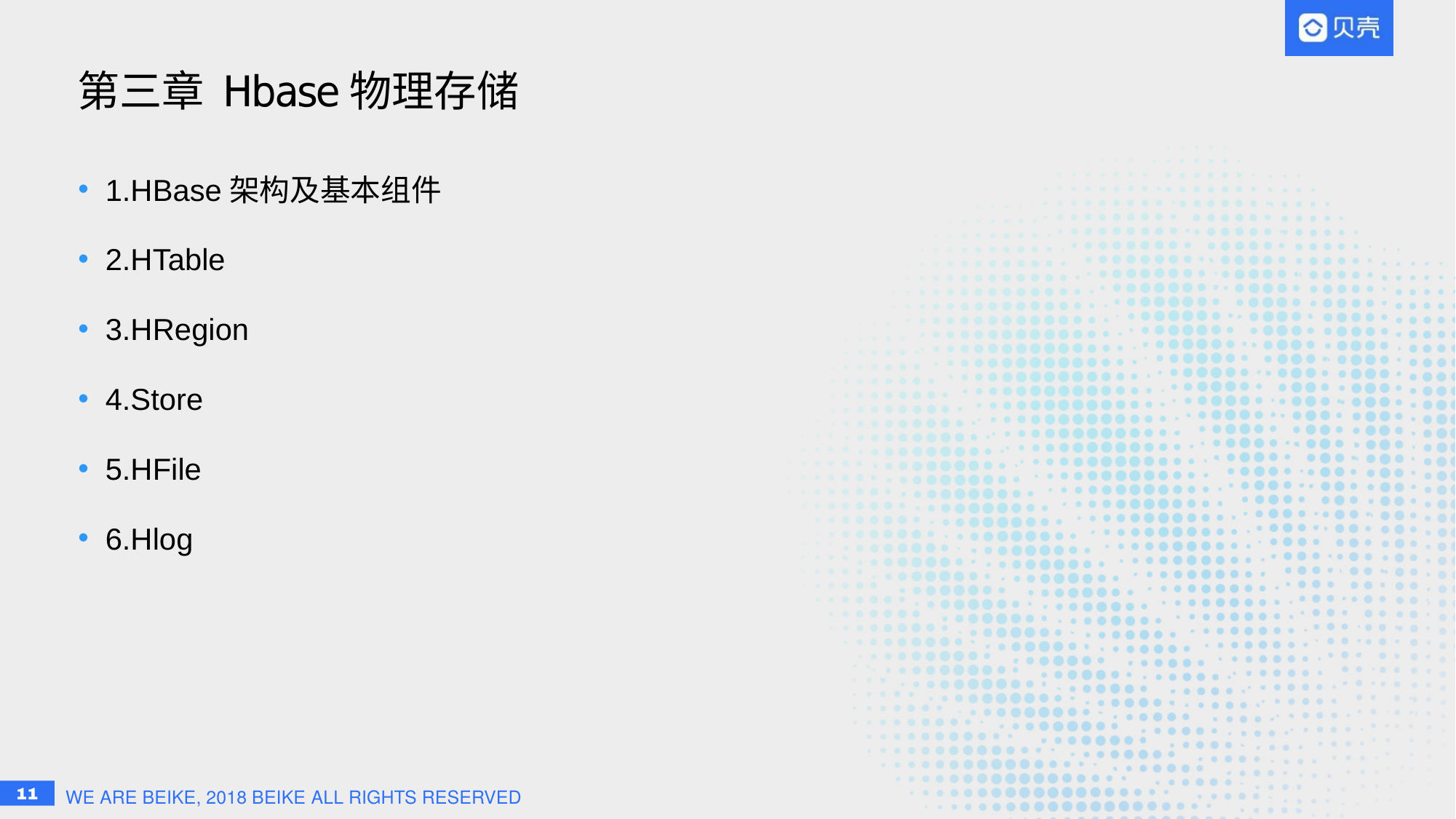

# 第三章 Hbase物理存储
1.HBase架构及基本组件
2.HTable
3.HRegion
4.Store
5.HFile
6.Hlog